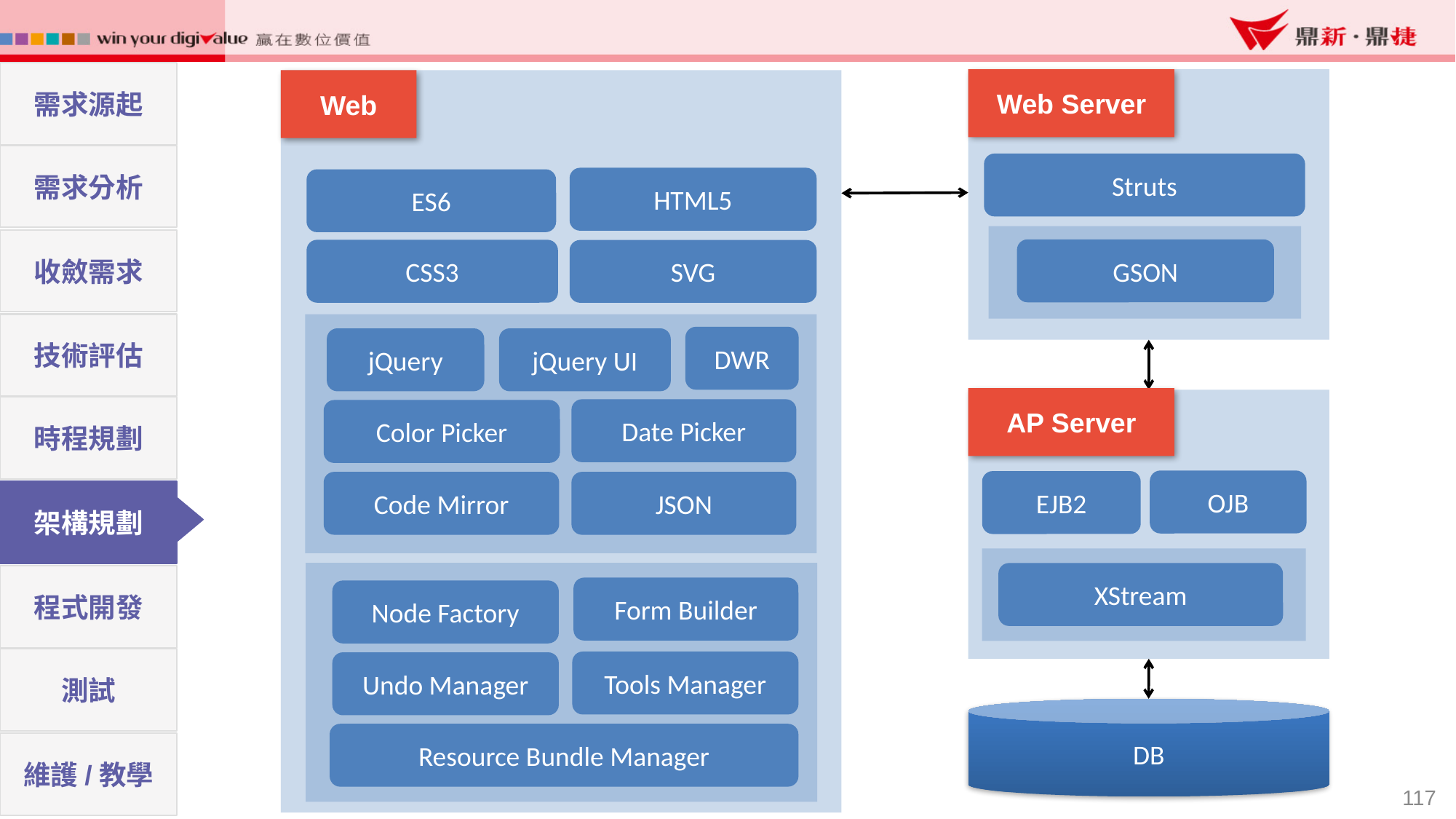

需求源起

Web Server

Web
需求分析
Struts
HTML5
ES6

收斂需求
GSON
CSS3
SVG
技術評估

DWR
jQuery
jQuery UI
AP Server

時程規劃
Date Picker
Color Picker
OJB
EJB2
Code Mirror
JSON
架構規劃

XStream
程式開發
Form Builder
Node Factory
測試
Tools Manager
Undo Manager
DB
Resource Bundle Manager
維護/教學
117